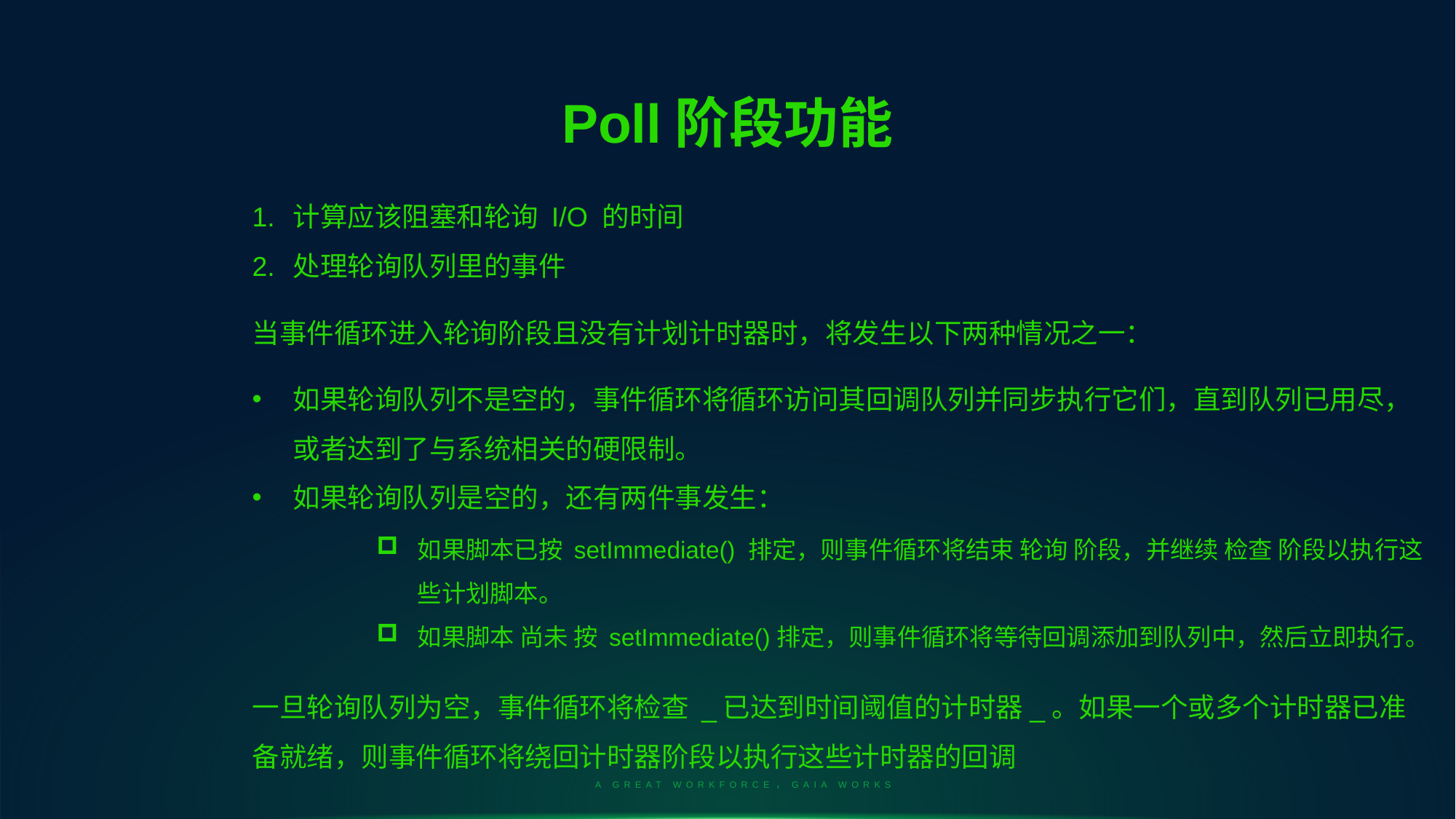

Poll阶段功能
计算应该阻塞和轮询 I/O 的时间
处理轮询队列里的事件
当事件循环进入轮询阶段且没有计划计时器时，将发生以下两种情况之一：
如果轮询队列不是空的，事件循环将循环访问其回调队列并同步执行它们，直到队列已用尽，或者达到了与系统相关的硬限制。
如果轮询队列是空的，还有两件事发生：
如果脚本已按 setImmediate() 排定，则事件循环将结束 轮询 阶段，并继续 检查 阶段以执行这些计划脚本。
如果脚本 尚未 按 setImmediate()排定，则事件循环将等待回调添加到队列中，然后立即执行。
一旦轮询队列为空，事件循环将检查 _已达到时间阈值的计时器_。如果一个或多个计时器已准备就绪，则事件循环将绕回计时器阶段以执行这些计时器的回调